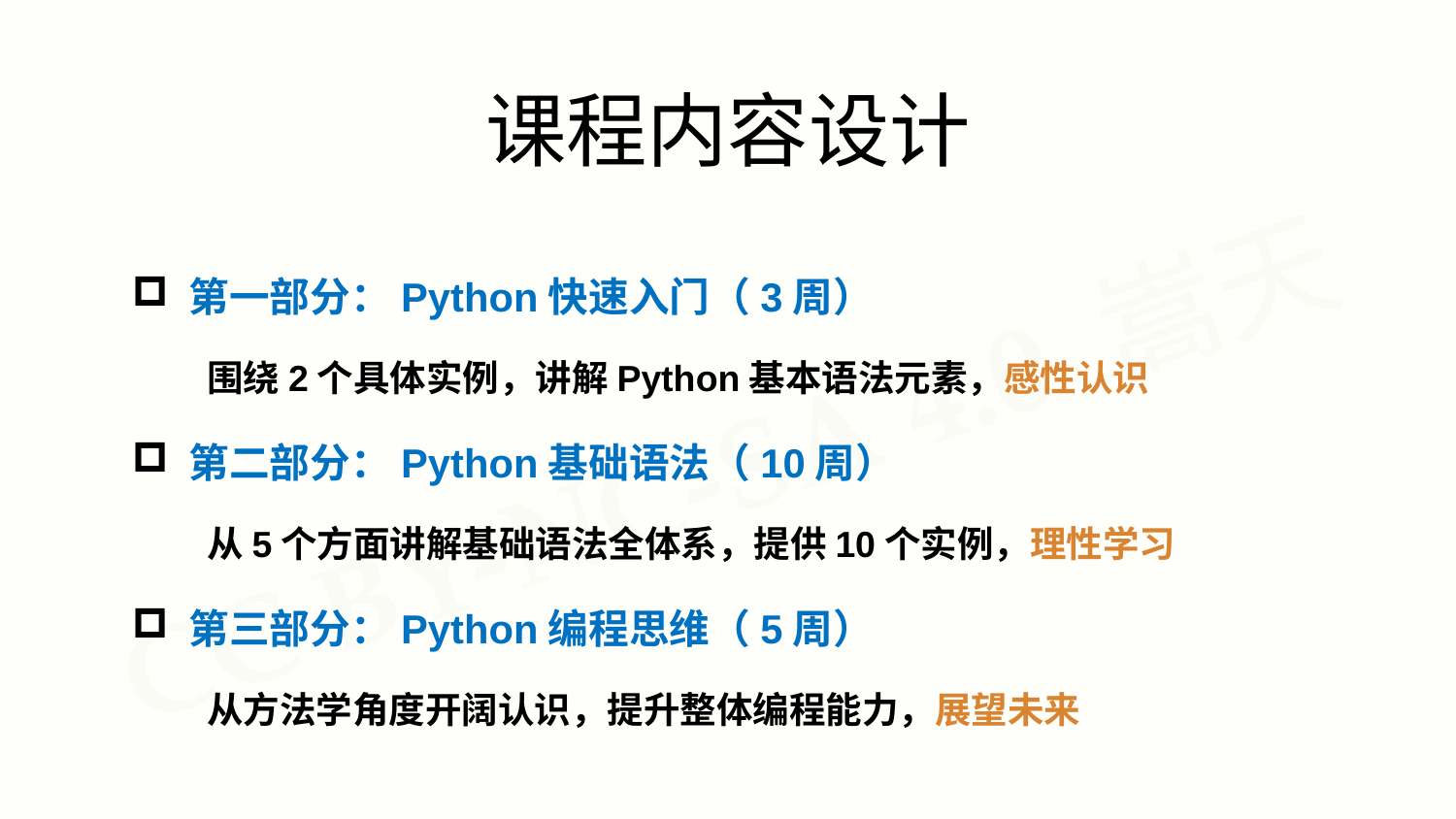

课程内容设计
 第一部分：Python快速入门（3周）
        围绕2个具体实例，讲解Python基本语法元素，感性认识
 第二部分：Python基础语法（10周）
        从5个方面讲解基础语法全体系，提供10个实例，理性学习
 第三部分：Python编程思维（5周）
        从方法学角度开阔认识，提升整体编程能力，展望未来